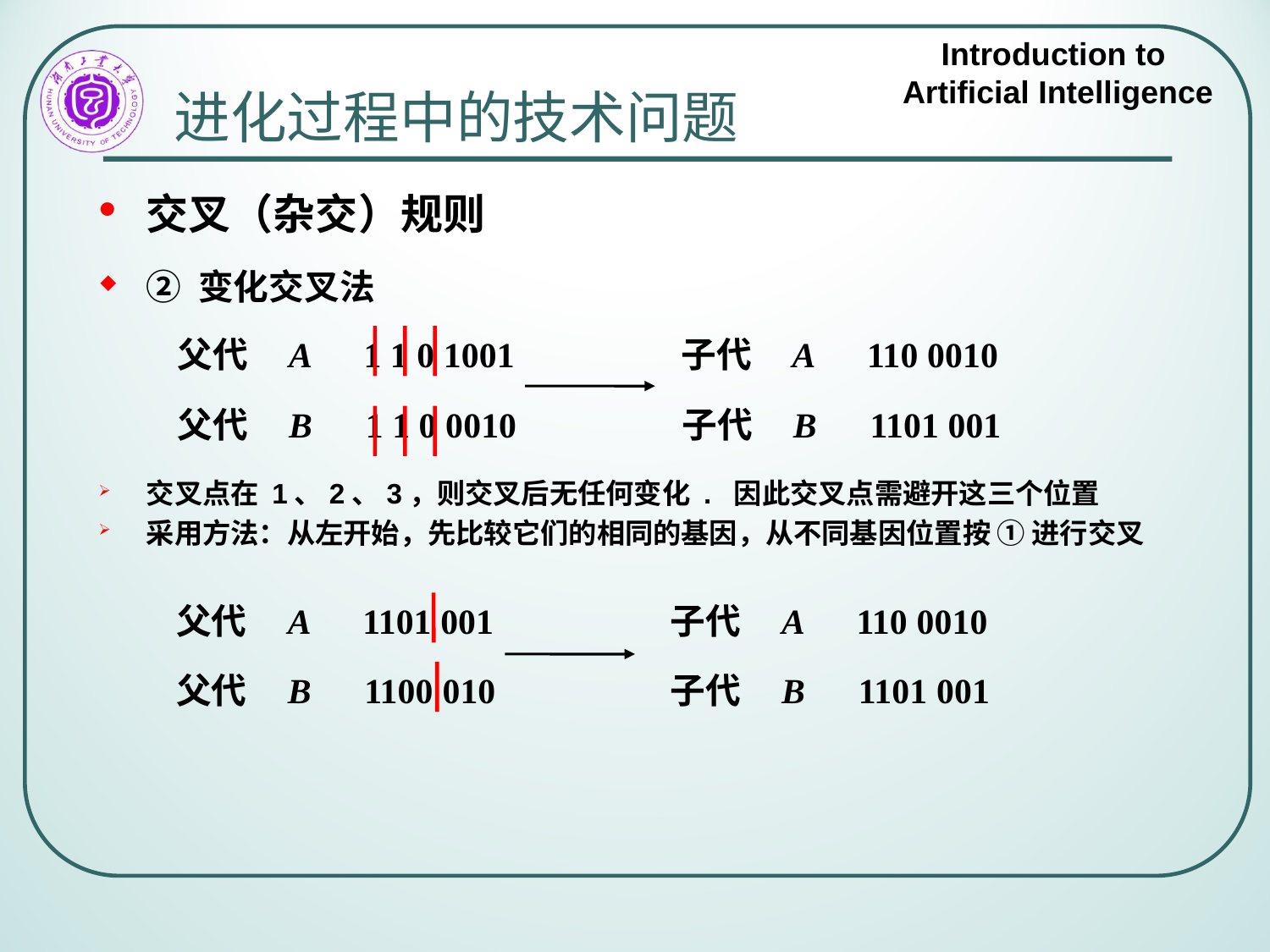

# 进化过程中的技术问题
交叉（杂交）规则

② 变化交叉法

交叉点在 1、2、3，则交叉后无任何变化 .  因此交叉点需避开这三个位置
采用方法：从左开始，先比较它们的相同的基因，从不同基因位置按 ① 进行交叉

父代    A      1 1 0 1001
子代    A      110 0010

父代    B      1 1 0 0010
子代    B      1101 001

父代    A      1101 001

子代    A      110 0010

父代    B      1100 010

子代    B      1101 001